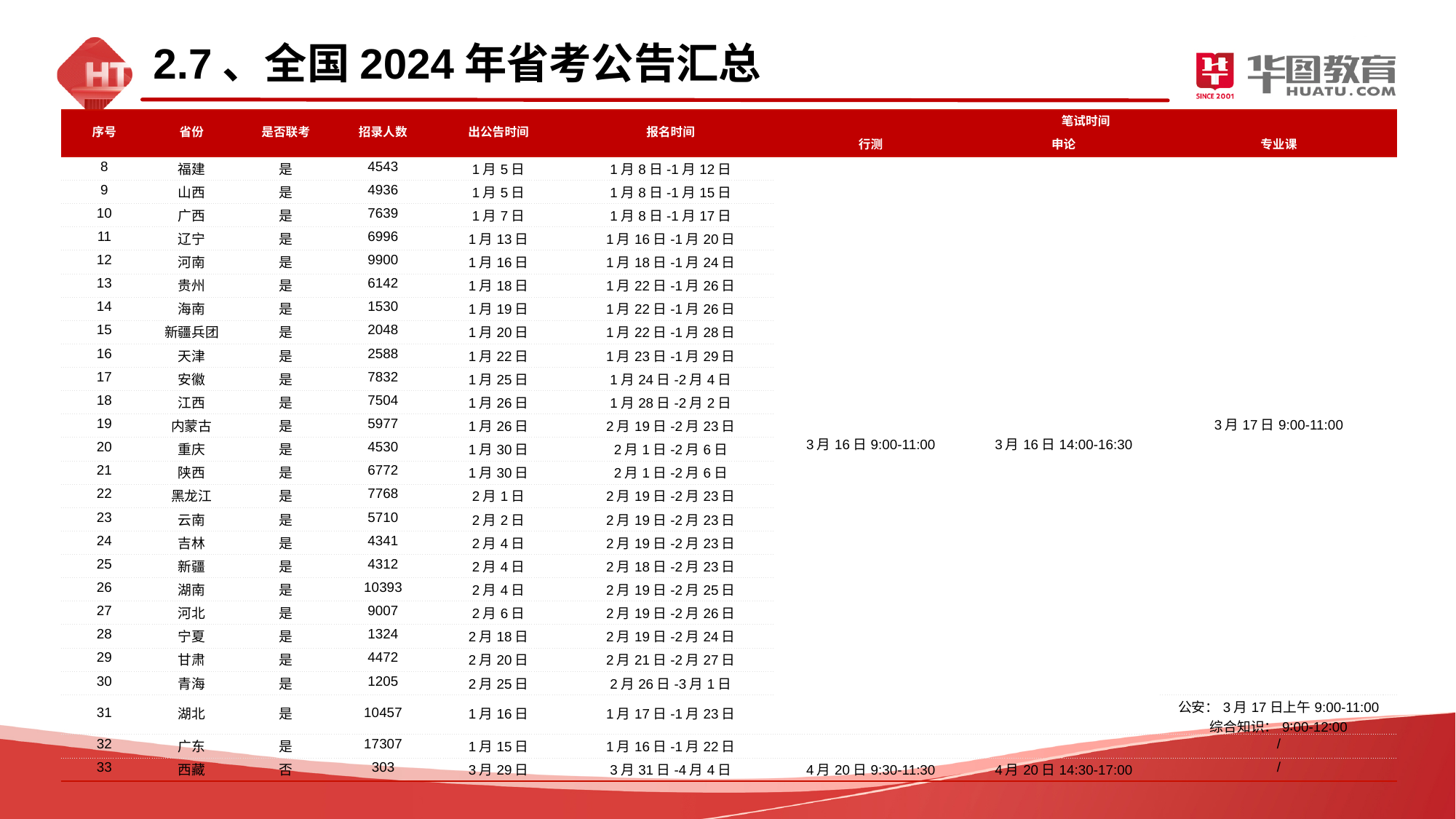

2.7、全国2024年省考公告汇总

| 序号 | 省份 | 是否联考 | 招录人数 | 出公告时间 | 报名时间 | 笔试时间 |  |  |
| --- | --- | --- | --- | --- | --- | --- | --- | --- |
|  |  |  |  |  |  | 行测 | 申论 | 专业课 |
| 8 | 福建 | 是 | 4543 | 1月5日 | 1月8日-1月12日 | 3月16日9:00-11:00 | 3月16日14:00-16:30 | 3月17日9:00-11:00 |
| 9 | 山西 | 是 | 4936 | 1月5日 | 1月8日-1月15日 |  |  |  |
| 10 | 广西 | 是 | 7639 | 1月7日 | 1月8日-1月17日 |  |  |  |
| 11 | 辽宁 | 是 | 6996 | 1月13日 | 1月16日-1月20日 |  |  |  |
| 12 | 河南 | 是 | 9900 | 1月16日 | 1月18日-1月24日 |  |  |  |
| 13 | 贵州 | 是 | 6142 | 1月18日 | 1月22日-1月26日 |  |  |  |
| 14 | 海南 | 是 | 1530 | 1月19日 | 1月22日-1月26日 |  |  |  |
| 15 | 新疆兵团 | 是 | 2048 | 1月20日 | 1月22日-1月28日 |  |  |  |
| 16 | 天津 | 是 | 2588 | 1月22日 | 1月23日-1月29日 |  |  |  |
| 17 | 安徽 | 是 | 7832 | 1月25日 | 1月24日-2月4日 |  |  |  |
| 18 | 江西 | 是 | 7504 | 1月26日 | 1月28日-2月2日 |  |  |  |
| 19 | 内蒙古 | 是 | 5977 | 1月26日 | 2月19日-2月23日 |  |  |  |
| 20 | 重庆 | 是 | 4530 | 1月30日 | 2月1日-2月6日 |  |  |  |
| 21 | 陕西 | 是 | 6772 | 1月30日 | 2月1日-2月6日 |  |  |  |
| 22 | 黑龙江 | 是 | 7768 | 2月1日 | 2月19日-2月23日 |  |  |  |
| 23 | 云南 | 是 | 5710 | 2月2日 | 2月19日-2月23日 |  |  |  |
| 24 | 吉林 | 是 | 4341 | 2月4日 | 2月19日-2月23日 |  |  |  |
| 25 | 新疆 | 是 | 4312 | 2月4日 | 2月18日-2月23日 |  |  |  |
| 26 | 湖南 | 是 | 10393 | 2月4日 | 2月19日-2月25日 |  |  |  |
| 27 | 河北 | 是 | 9007 | 2月6日 | 2月19日-2月26日 |  |  |  |
| 28 | 宁夏 | 是 | 1324 | 2月18日 | 2月19日-2月24日 |  |  |  |
| 29 | 甘肃 | 是 | 4472 | 2月20日 | 2月21日-2月27日 |  |  |  |
| 30 | 青海 | 是 | 1205 | 2月25日 | 2月26日-3月1日 |  |  |  |
| 31 | 湖北 | 是 | 10457 | 1月16日 | 1月17日-1月23日 |  |  | 公安：3月17日上午9:00-11:00 综合知识：9∶00-12∶00 |
| 32 | 广东 | 是 | 17307 | 1月15日 | 1月16日-1月22日 |  |  | / |
| 33 | 西藏 | 否 | 303 | 3月29日 | 3月31日-4月4日 | 4月20日9:30-11:30 | 4月20日14:30-17:00 | / |